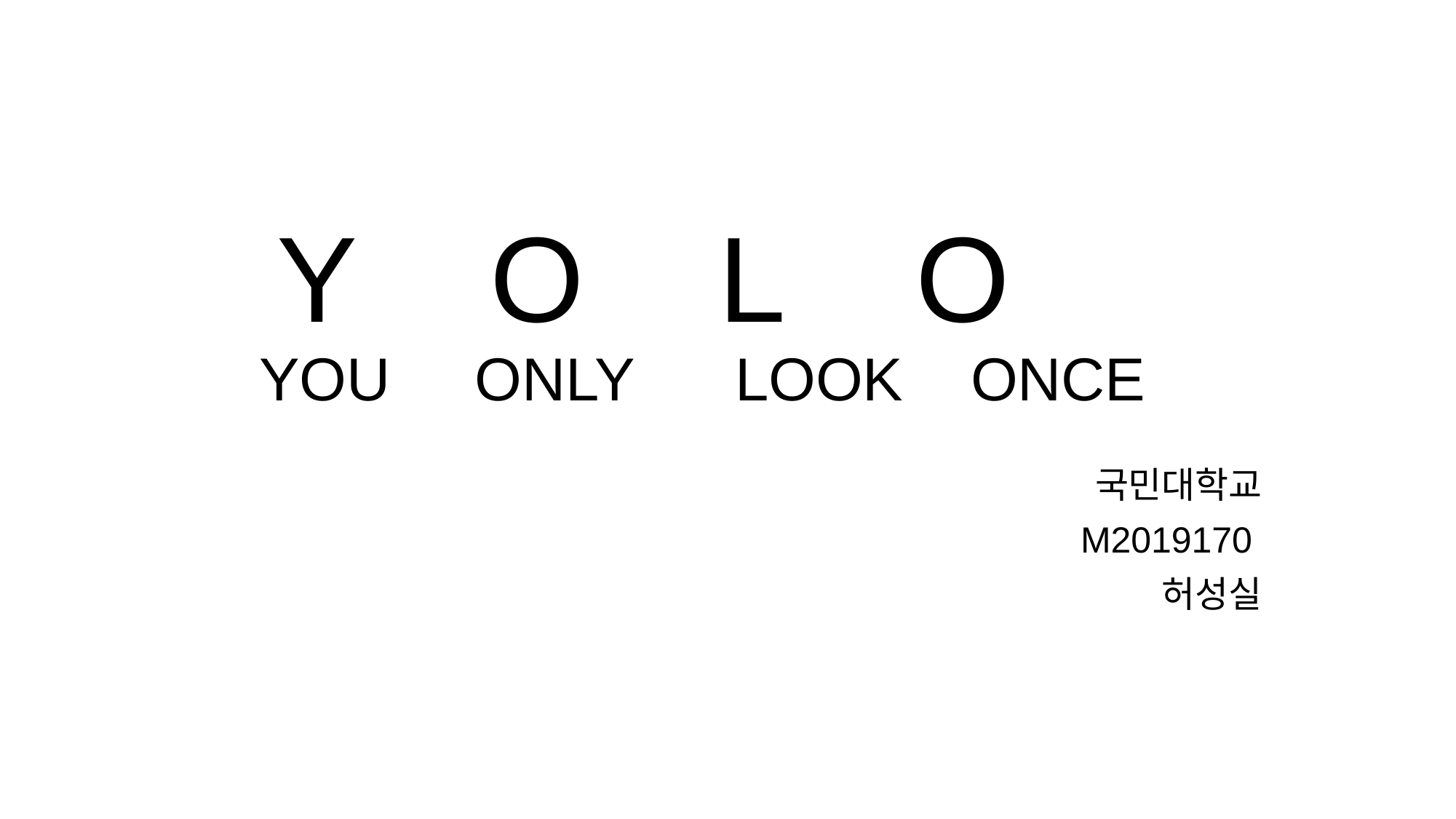

# Y    O    L    O YOU     ONLY      LOOK    ONCE
국민대학교
M2019170
허성실